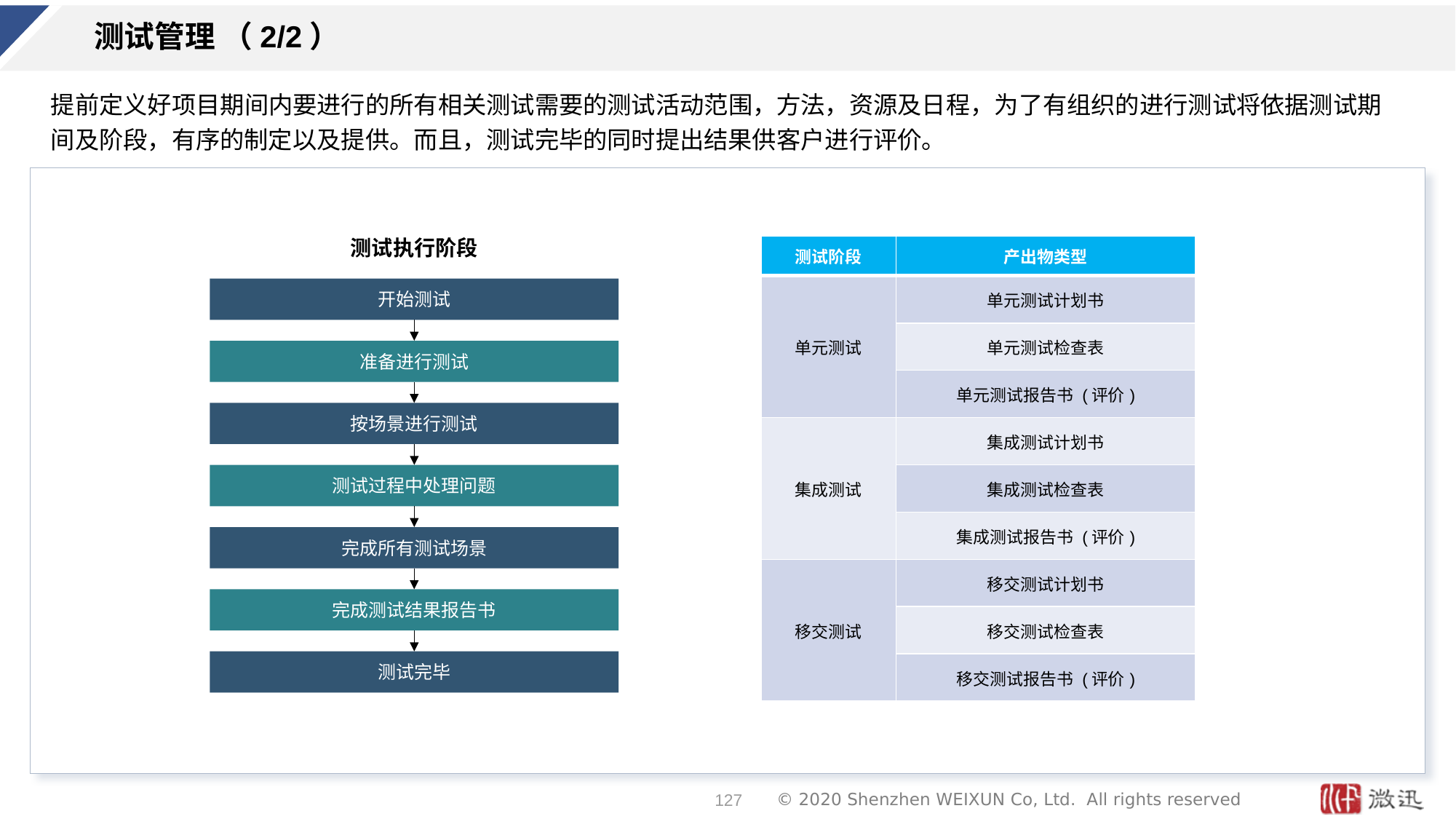

# 测试管理 （2/2）
提前定义好项目期间内要进行的所有相关测试需要的测试活动范围，方法，资源及日程，为了有组织的进行测试将依据测试期间及阶段，有序的制定以及提供。而且，测试完毕的同时提出结果供客户进行评价。

测试执行阶段
| 测试阶段 | 产出物类型 |
| --- | --- |
| 单元测试 | 单元测试计划书 |
|  | 单元测试检查表 |
|  | 单元测试报告书 (评价) |
| 集成测试 | 集成测试计划书 |
|  | 集成测试检查表 |
|  | 集成测试报告书 (评价) |
| 移交测试 | 移交测试计划书 |
|  | 移交测试检查表 |
|  | 移交测试报告书 (评价) |
开始测试
准备进行测试
按场景进行测试
测试过程中处理问题
完成所有测试场景
完成测试结果报告书
测试完毕
127